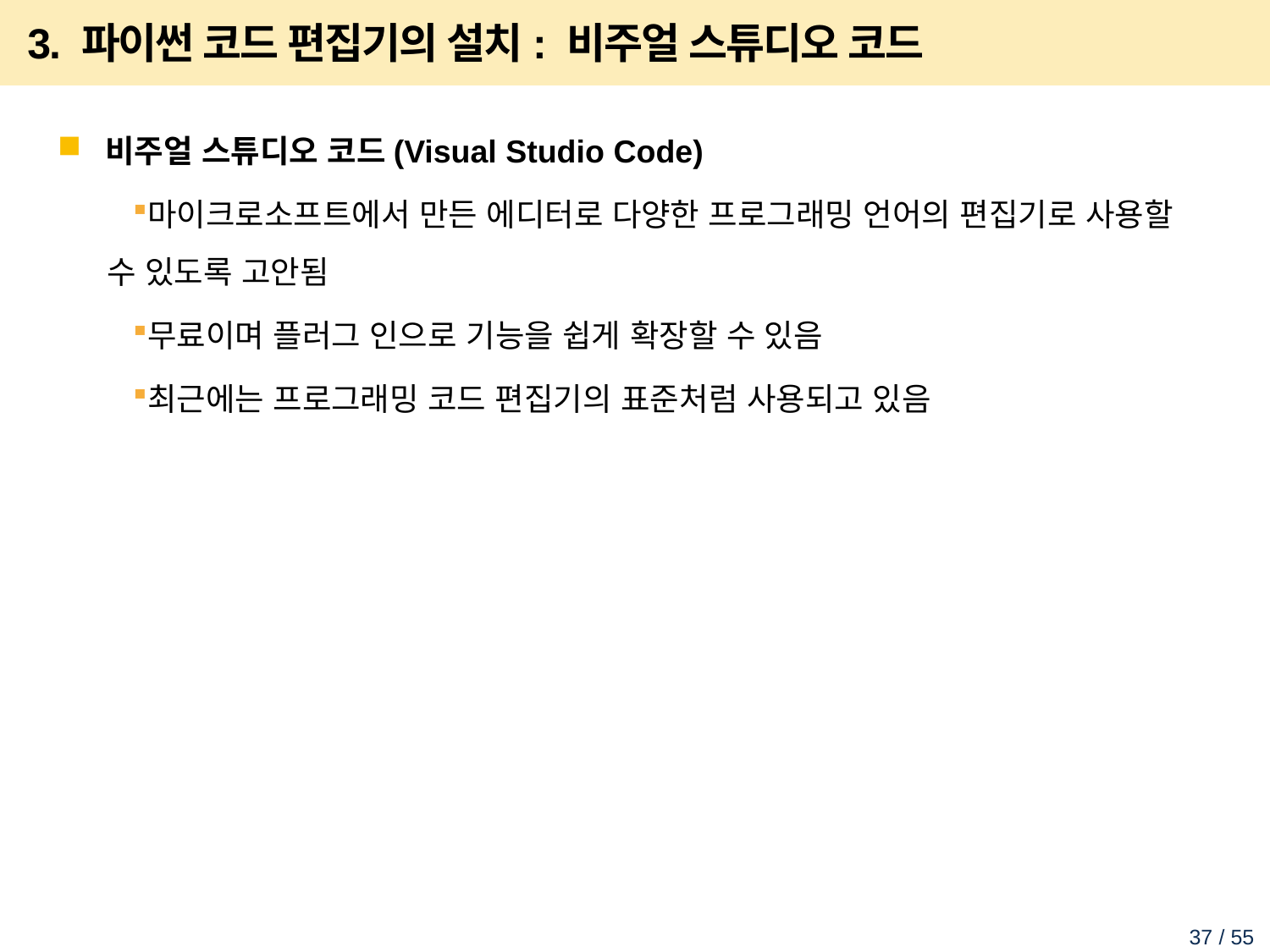

# 3. 파이썬 코드 편집기의 설치: 비주얼 스튜디오 코드
비주얼 스튜디오 코드(Visual Studio Code)
마이크로소프트에서 만든 에디터로 다양한 프로그래밍 언어의 편집기로 사용할 수 있도록 고안됨
무료이며 플러그 인으로 기능을 쉽게 확장할 수 있음
최근에는 프로그래밍 코드 편집기의 표준처럼 사용되고 있음